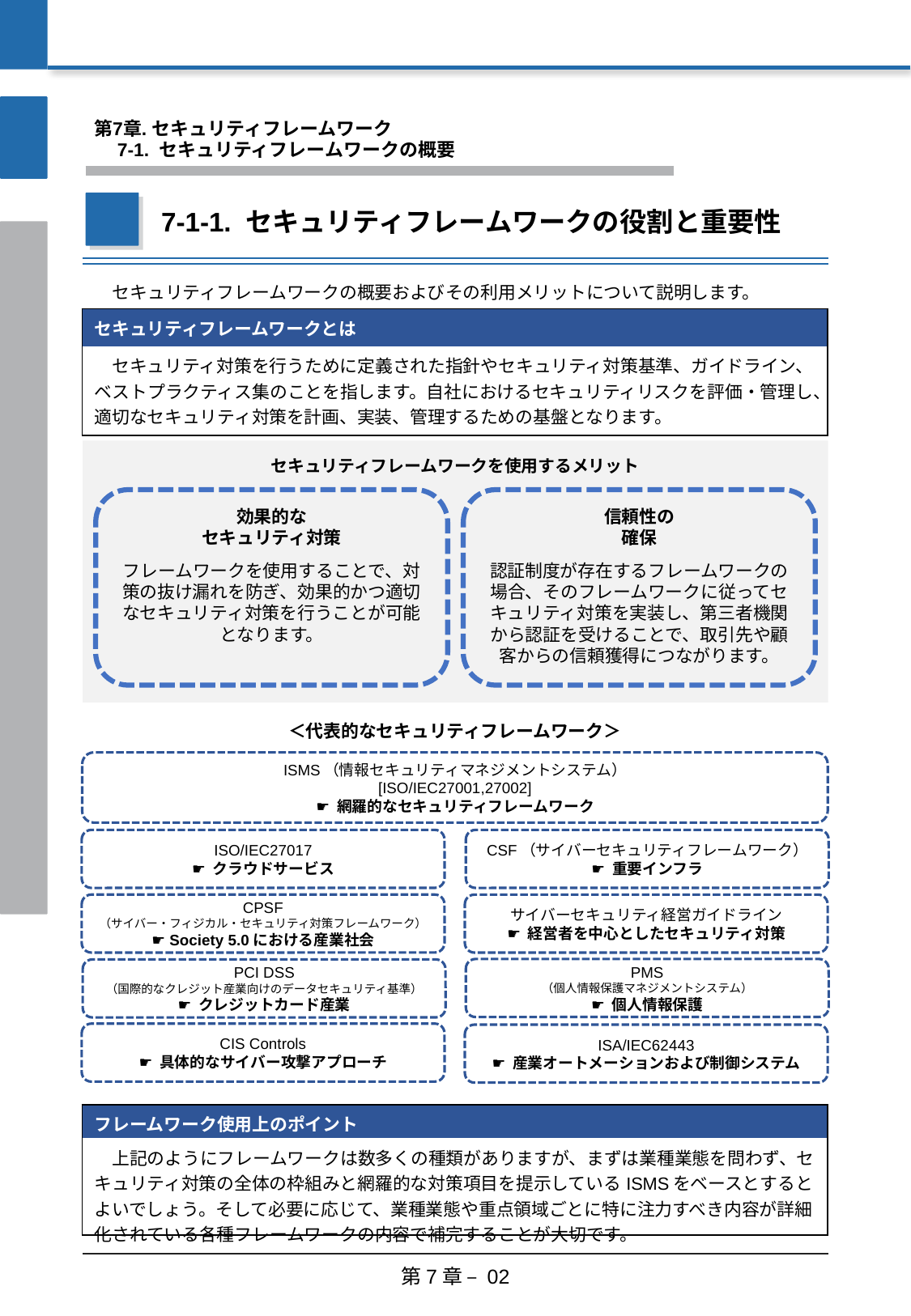

第7章. セキュリティフレームワーク
　7-1. セキュリティフレームワークの概要
7-1-1. セキュリティフレームワークの役割と重要性
| セキュリティフレームワークの概要およびその利用メリットについて説明します。 |
| --- |
| セキュリティフレームワークとは |
| --- |
| セキュリティ対策を行うために定義された指針やセキュリティ対策基準、ガイドライン、ベストプラクティス集のことを指します。自社におけるセキュリティリスクを評価・管理し、適切なセキュリティ対策を計画、実装、管理するための基盤となります。 |

セキュリティフレームワークを使用するメリット
効果的な
セキュリティ対策
フレームワークを使用することで、対策の抜け漏れを防ぎ、効果的かつ適切なセキュリティ対策を行うことが可能となります。
信頼性の
確保
認証制度が存在するフレームワークの場合、そのフレームワークに従ってセキュリティ対策を実装し、第三者機関から認証を受けることで、取引先や顧客からの信頼獲得につながります。

＜代表的なセキュリティフレームワーク＞
ISMS（情報セキュリティマネジメントシステム）
[ISO/IEC27001,27002]
☛ 網羅的なセキュリティフレームワーク
ISO/IEC27017
☛ クラウドサービス
CSF（サイバーセキュリティフレームワーク）
☛ 重要インフラ
CPSF
（サイバー・フィジカル・セキュリティ対策フレームワーク）
☛ Society 5.0における産業社会
サイバーセキュリティ経営ガイドライン
☛ 経営者を中心としたセキュリティ対策
PMS
（個人情報保護マネジメントシステム）
☛ 個人情報保護
PCI DSS
（国際的なクレジット産業向けのデータセキュリティ基準）
☛ クレジットカード産業
CIS Controls
☛ 具体的なサイバー攻撃アプローチ
ISA/IEC62443
☛ 産業オートメーションおよび制御システム
| フレームワーク使用上のポイント |
| --- |
| 上記のようにフレームワークは数多くの種類がありますが、まずは業種業態を問わず、セキュリティ対策の全体の枠組みと網羅的な対策項目を提示しているISMSをベースとするとよいでしょう。そして必要に応じて、業種業態や重点領域ごとに特に注力すべき内容が詳細化されている各種フレームワークの内容で補完することが大切です。 |
第7章 – 02